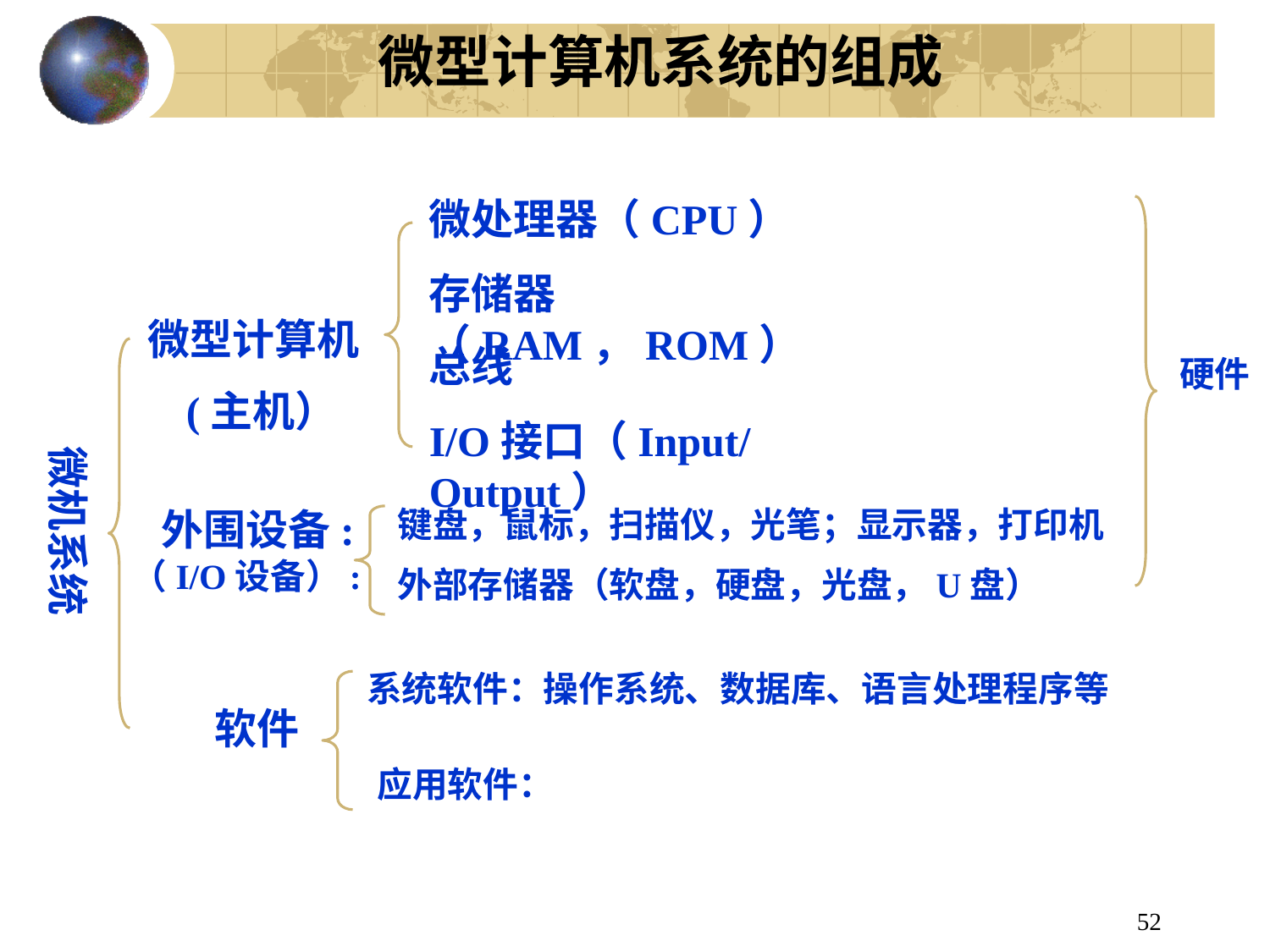

微型计算机系统的组成
微处理器（CPU）

存储器（RAM，ROM）
总线
I/O接口（Input/Output）

微型计算机
(主机）

微机系统
键盘，鼠标，扫描仪，光笔；显示器，打印机
外部存储器（软盘，硬盘，光盘，U盘）
  外围设备:（I/O设备）:

系统软件：操作系统、数据库、语言处理程序等

软件
应用软件：
硬件
52